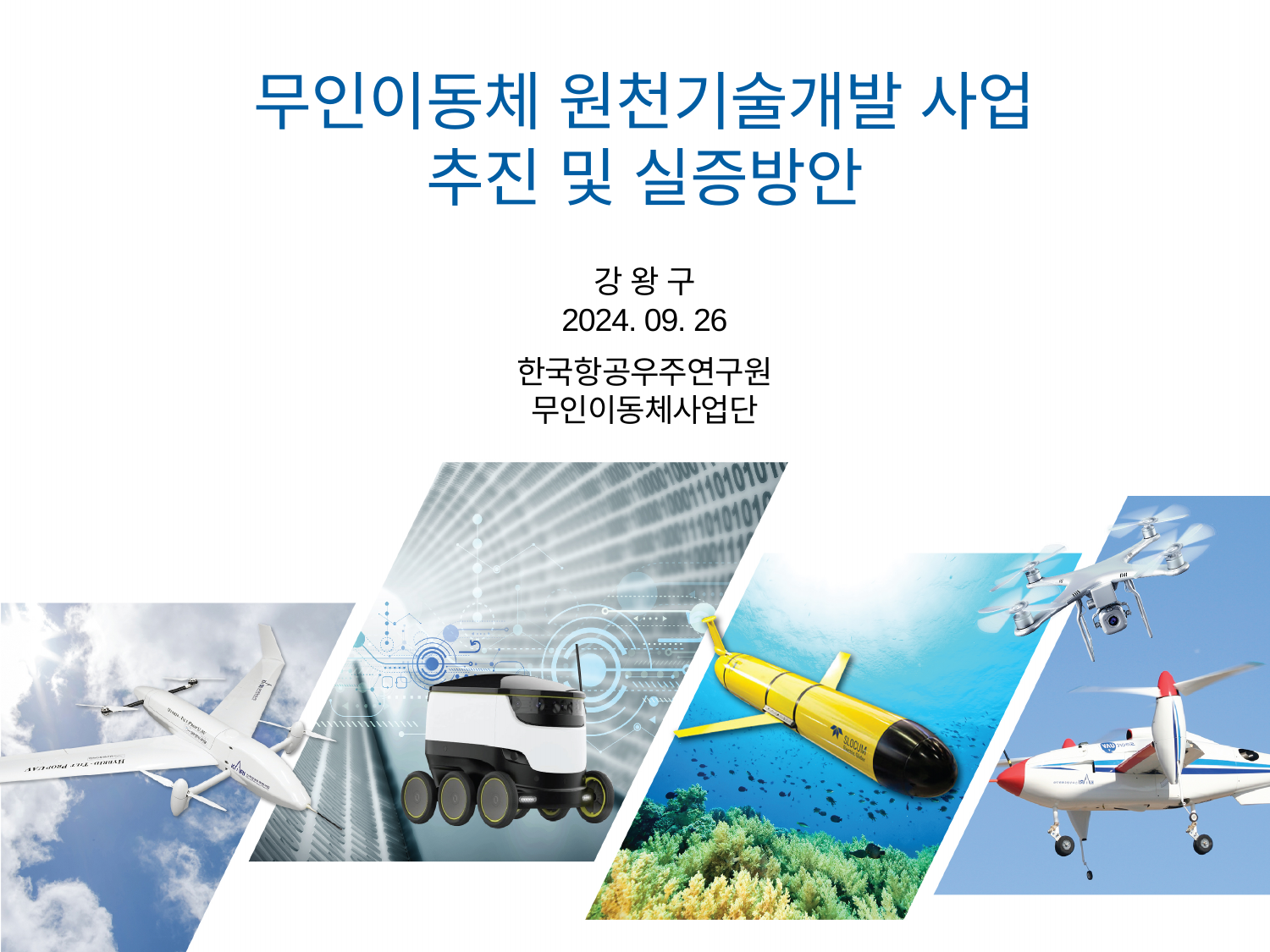

무인이동체 원천기술개발 사업
추진 및 실증방안
강 왕 구
2024. 09. 26

한국항공우주연구원
무인이동체사업단